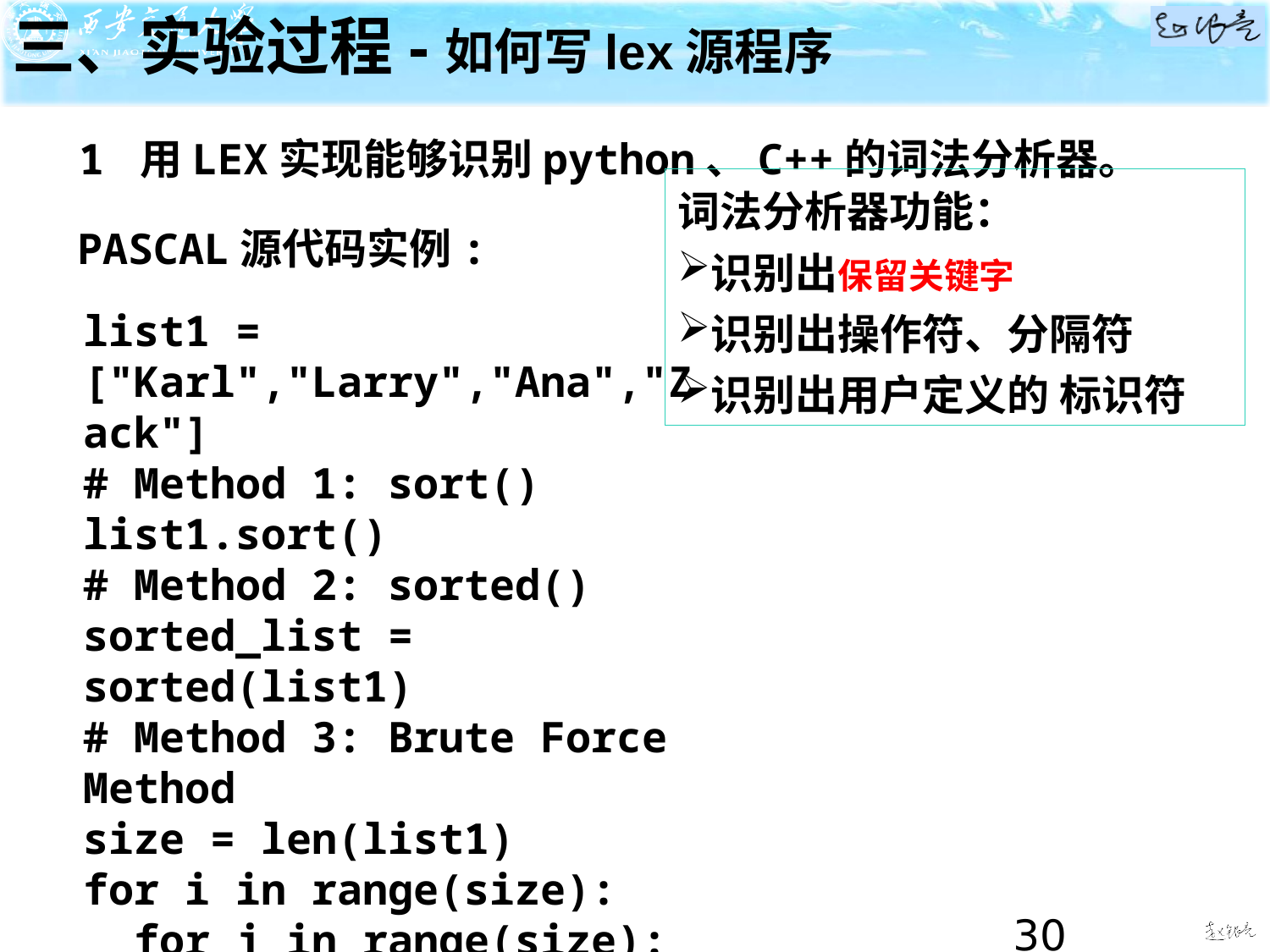

三、实验过程-如何写lex源程序
1 用LEX实现能够识别python、C++的词法分析器。
词法分析器功能：
识别出保留关键字
识别出操作符、分隔符
识别出用户定义的 标识符
PASCAL源代码实例:

list1 = ["Karl","Larry","Ana","Zack"]
# Method 1: sort()
list1.sort()
# Method 2: sorted()
sorted_list = sorted(list1)
# Method 3: Brute Force Method
size = len(list1)
for i in range(size):
  for j in range(size):
    if list1[i] < list1[j]:
       temp = list1[i]
       list1[i] = list1[j]
       list1[j] = temp
print(list1)

30